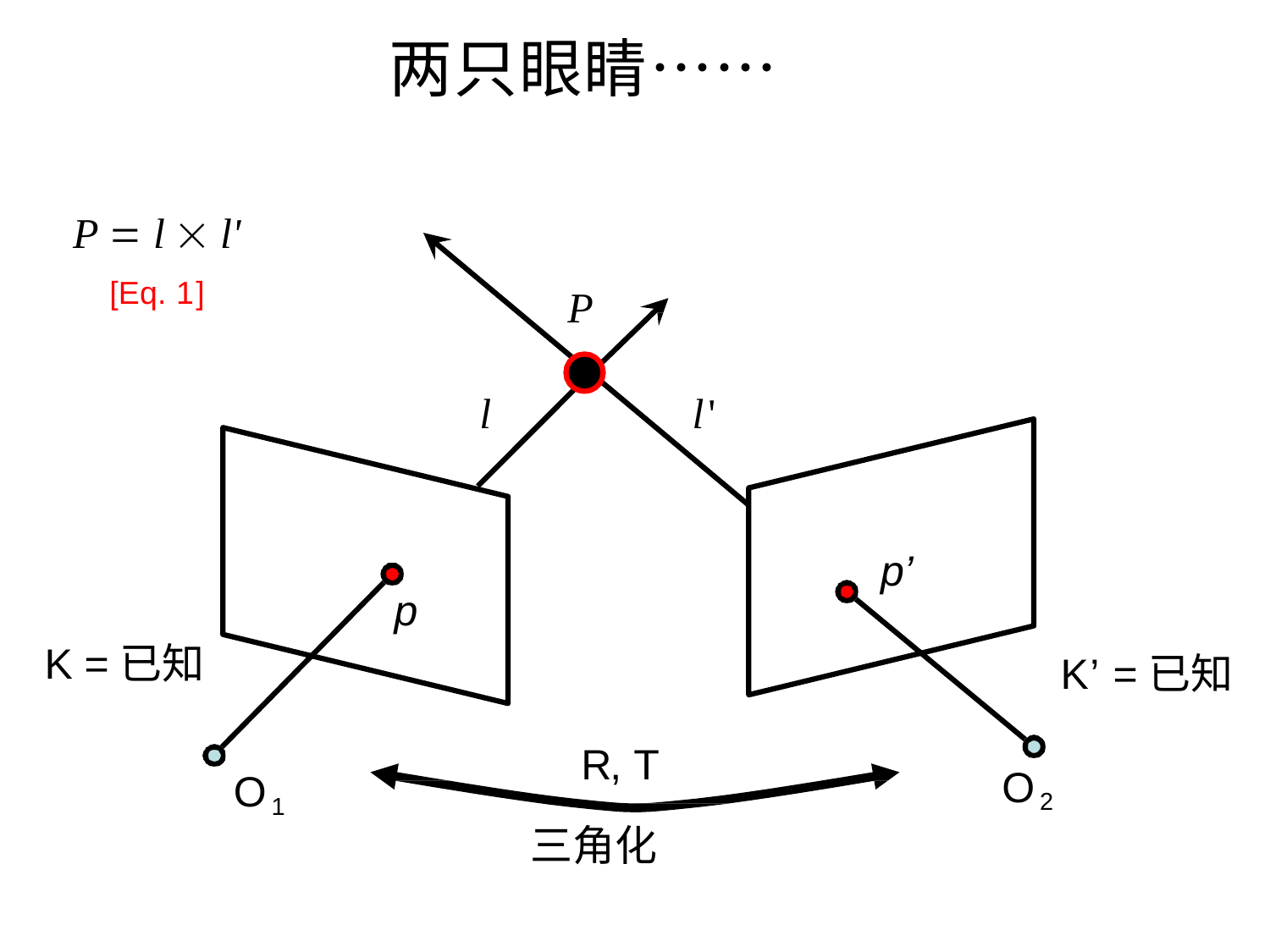

# 两只眼睛……
P = l × l'
[Eq. 1]

P

l
l'

p’

p

K =已知
K’ =已知
R, T

O2
O1

三角化